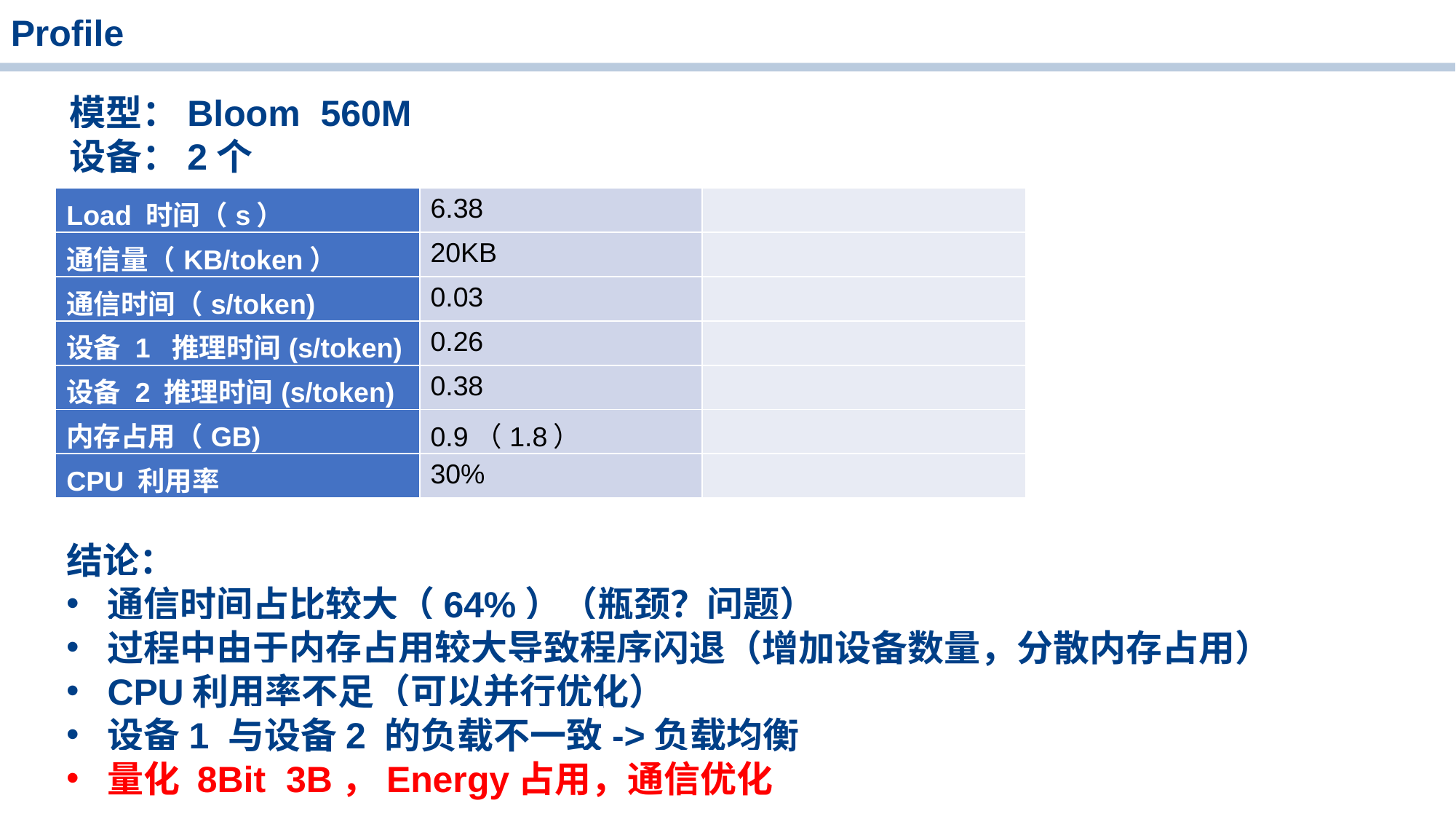

Profile

 模型：Bloom  560M
 设备：2个
| Load 时间（s） | 6.38 |  |
| --- | --- | --- |
| 通信量（KB/token） | 20KB |  |
| 通信时间（s/token) | 0.03 |  |
| 设备 1 推理时间(s/token) | 0.26 |  |
| 设备 2 推理时间(s/token) | 0.38 |  |
| 内存占用（GB) | 0.9（1.8） |  |
| CPU 利用率 | 30% |  |
结论：
通信时间占比较大（64%）（瓶颈？问题）
过程中由于内存占用较大导致程序闪退（增加设备数量，分散内存占用）
CPU利用率不足（可以并行优化）
设备1 与设备2 的负载不一致->负载均衡
量化 8Bit  3B，Energy占用，通信优化